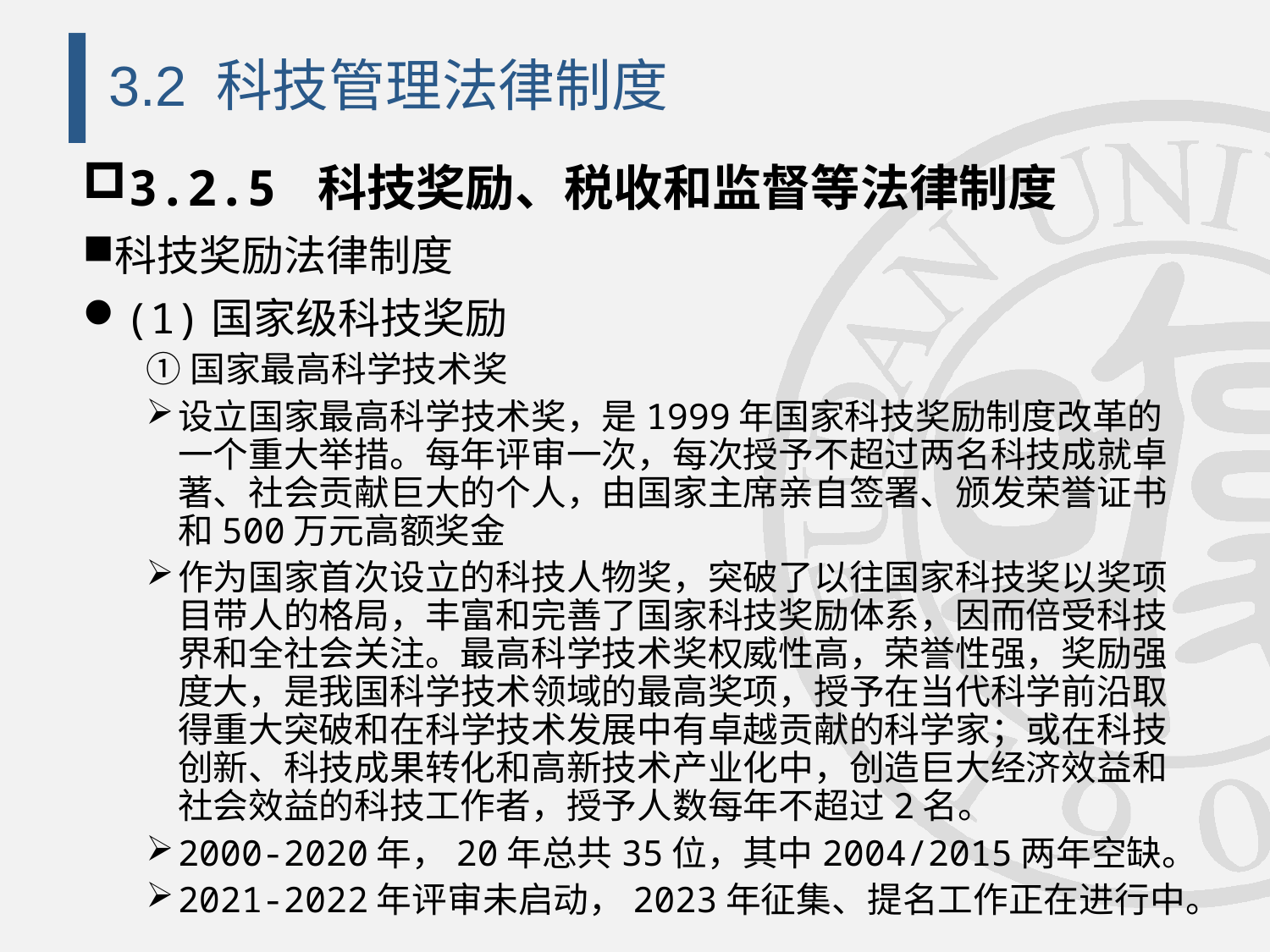

# 3.2 科技管理法律制度
3.2.5 科技奖励、税收和监督等法律制度
科技奖励法律制度
(1)国家级科技奖励
①国家最高科学技术奖
设立国家最高科学技术奖，是1999年国家科技奖励制度改革的一个重大举措。每年评审一次，每次授予不超过两名科技成就卓著、社会贡献巨大的个人，由国家主席亲自签署、颁发荣誉证书和500万元高额奖金
作为国家首次设立的科技人物奖，突破了以往国家科技奖以奖项目带人的格局，丰富和完善了国家科技奖励体系，因而倍受科技界和全社会关注。最高科学技术奖权威性高，荣誉性强，奖励强度大，是我国科学技术领域的最高奖项，授予在当代科学前沿取得重大突破和在科学技术发展中有卓越贡献的科学家；或在科技创新、科技成果转化和高新技术产业化中，创造巨大经济效益和社会效益的科技工作者，授予人数每年不超过2名。
2000-2020年，20年总共35位，其中2004/2015两年空缺。
2021-2022年评审未启动，2023年征集、提名工作正在进行中。